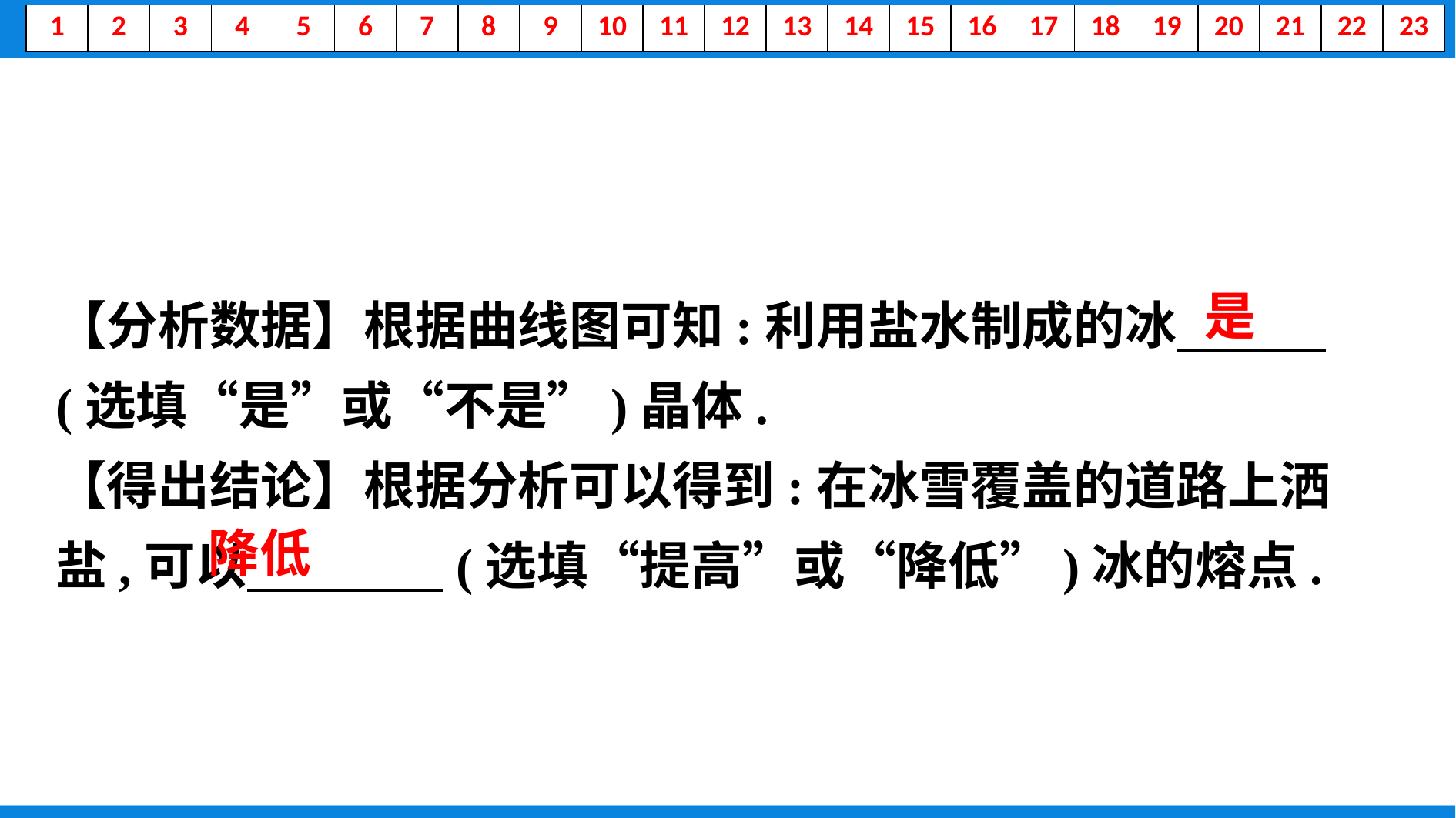

【分析数据】根据曲线图可知:利用盐水制成的冰　    　(选填“是”或“不是”)晶体.
【得出结论】根据分析可以得到:在冰雪覆盖的道路上洒盐,可以　        　(选填“提高”或“降低”)冰的熔点.
　是
　降低